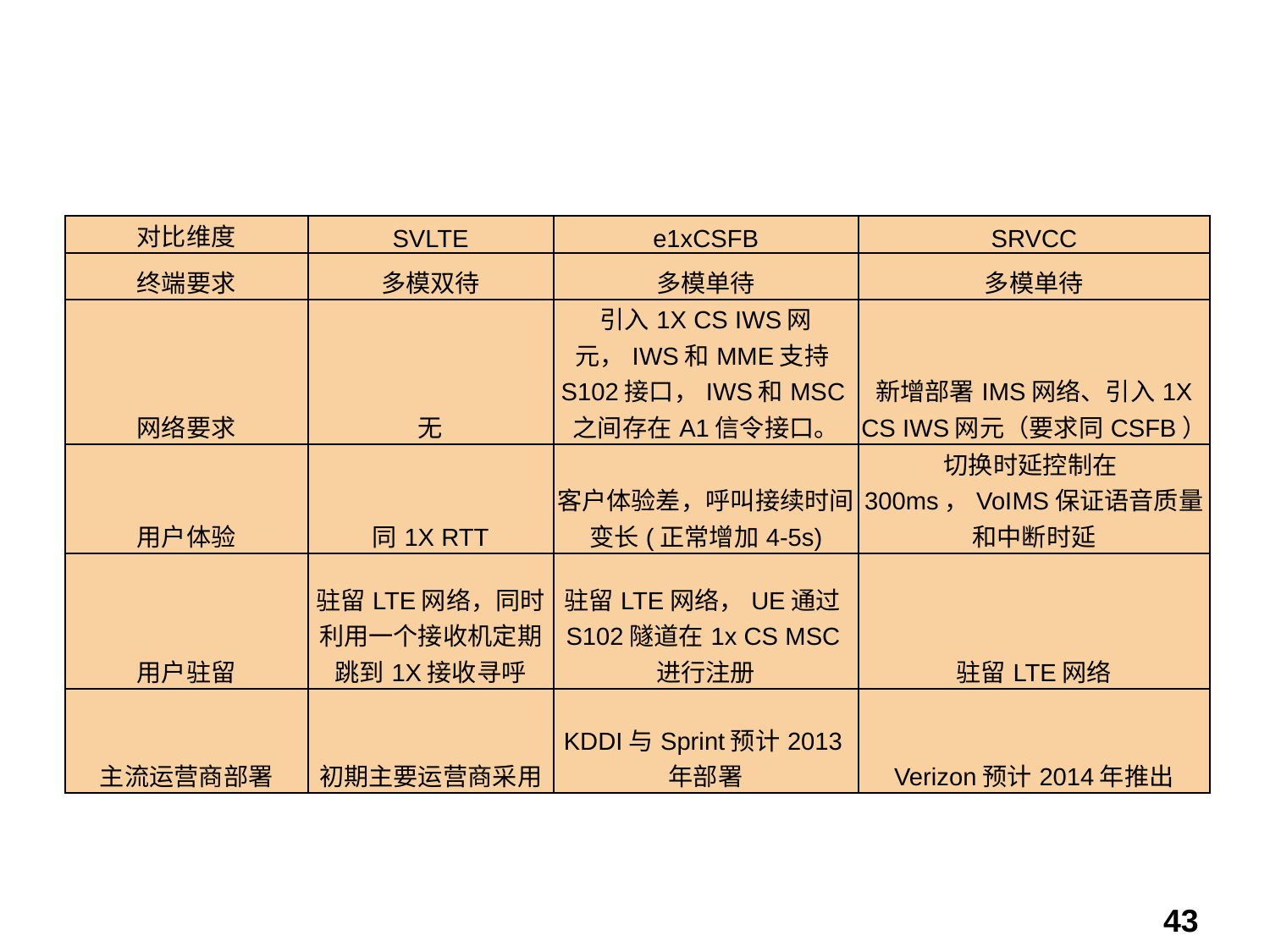

# 技术方案比较
| 对比维度 | SVLTE | e1xCSFB | SRVCC |
| --- | --- | --- | --- |
| 终端要求 | 多模双待 | 多模单待 | 多模单待 |
| 网络要求 | 无 | 引入1X CS IWS网元，IWS和MME支持S102接口，IWS和MSC之间存在A1信令接口。 | 新增部署IMS网络、引入1X CS IWS网元（要求同CSFB） |
| 用户体验 | 同1X RTT | 客户体验差，呼叫接续时间变长(正常增加4-5s) | 切换时延控制在300ms，VoIMS保证语音质量和中断时延 |
| 用户驻留 | 驻留LTE网络，同时利用一个接收机定期跳到1X接收寻呼 | 驻留LTE网络，UE通过S102隧道在1x CS MSC进行注册 | 驻留LTE网络 |
| 主流运营商部署 | 初期主要运营商采用 | KDDI与Sprint预计2013年部署 | Verizon预计2014年推出 |